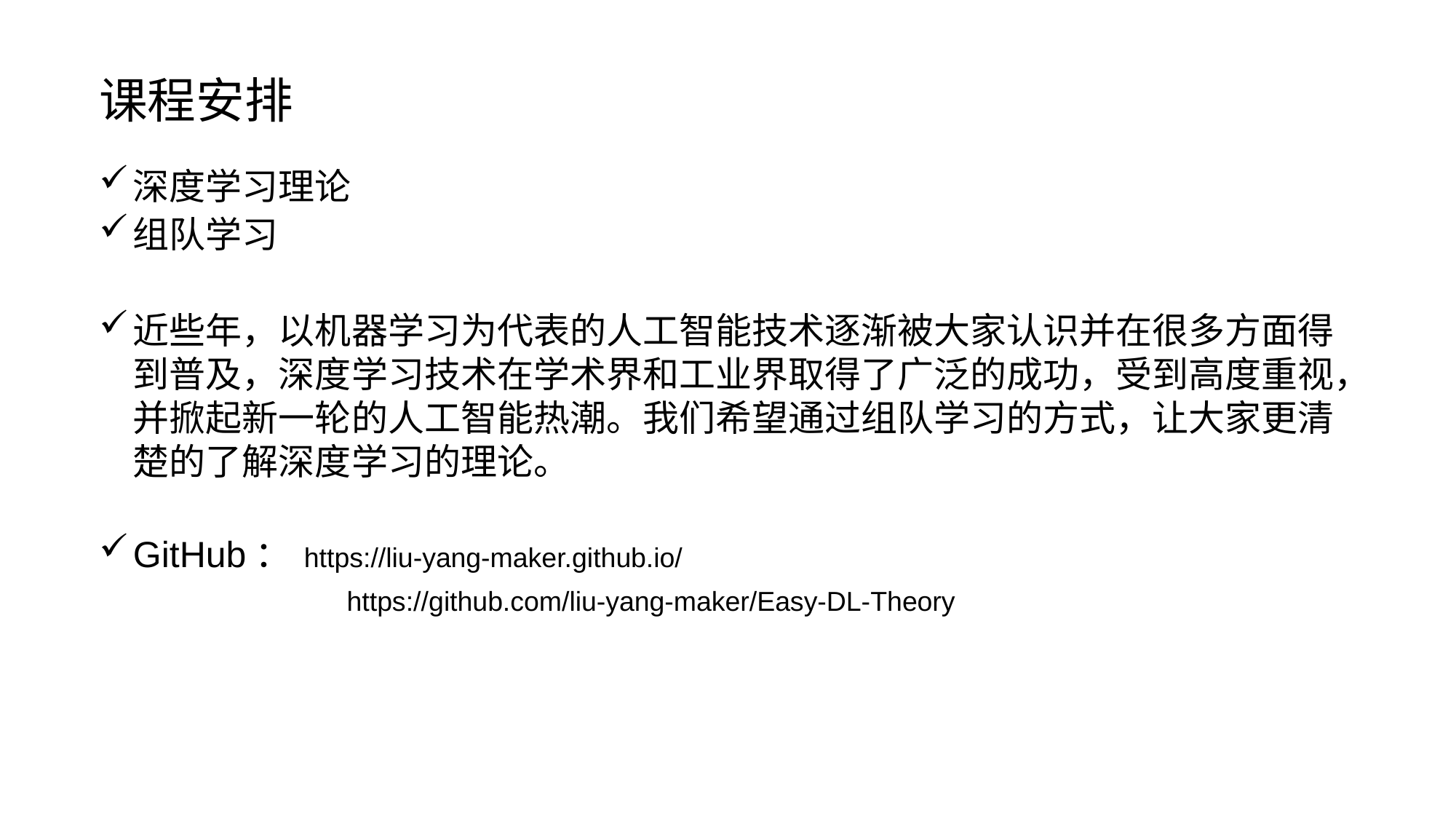

课程安排

深度学习理论
组队学习

近些年，以机器学习为代表的人工智能技术逐渐被大家认识并在很多方面得到普及，深度学习技术在学术界和工业界取得了广泛的成功，受到高度重视，并掀起新一轮的人工智能热潮。我们希望通过组队学习的方式，让大家更清楚的了解深度学习的理论。

GitHub： https://liu-yang-maker.github.io/
	           https://github.com/liu-yang-maker/Easy-DL-Theory